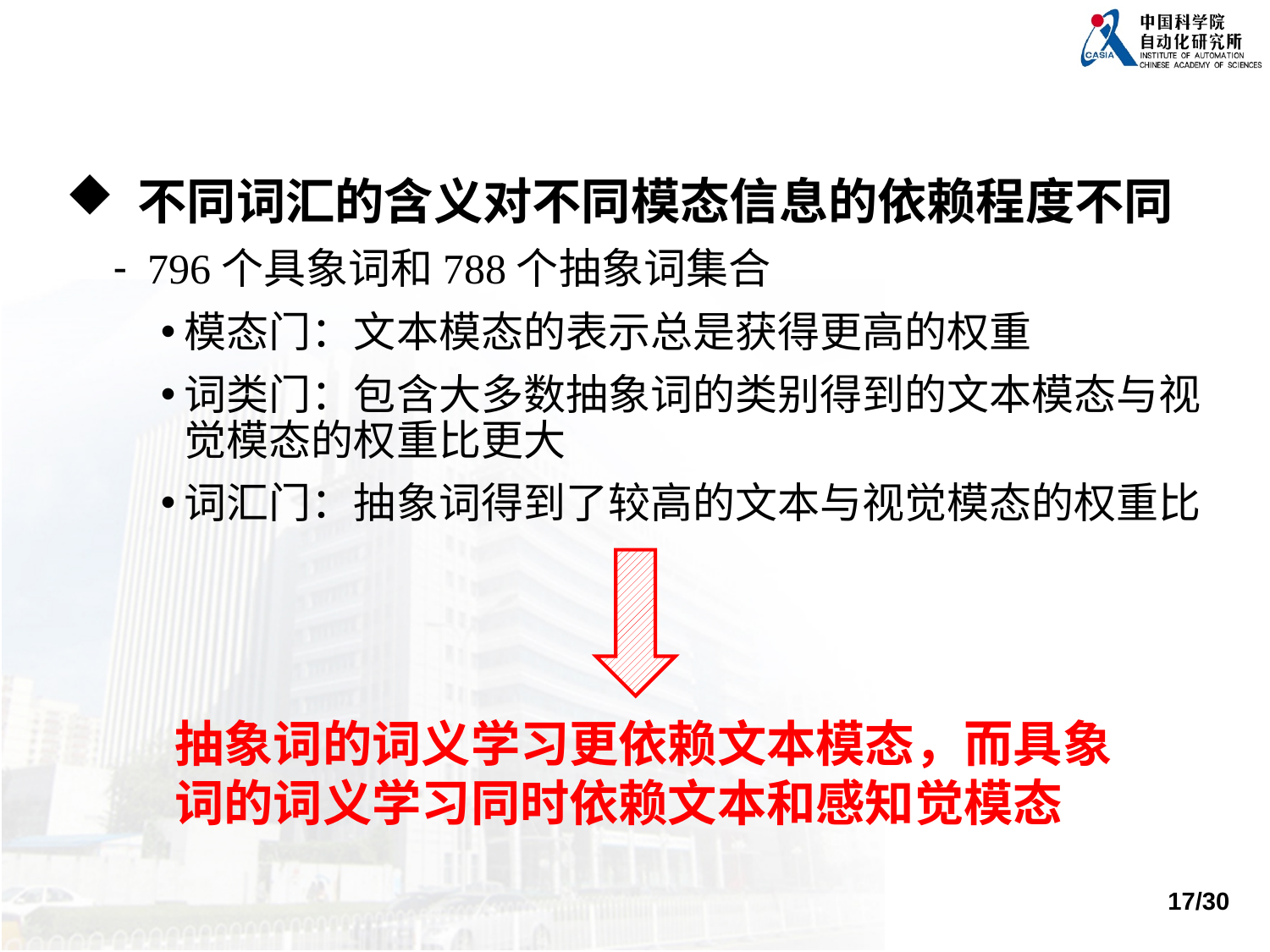

不同词汇的含义对不同模态信息的依赖程度不同
 796个具象词和788个抽象词集合
模态门：文本模态的表示总是获得更高的权重
词类门：包含大多数抽象词的类别得到的文本模态与视觉模态的权重比更大
词汇门：抽象词得到了较高的文本与视觉模态的权重比

抽象词的词义学习更依赖文本模态，而具象词的词义学习同时依赖文本和感知觉模态
17/30